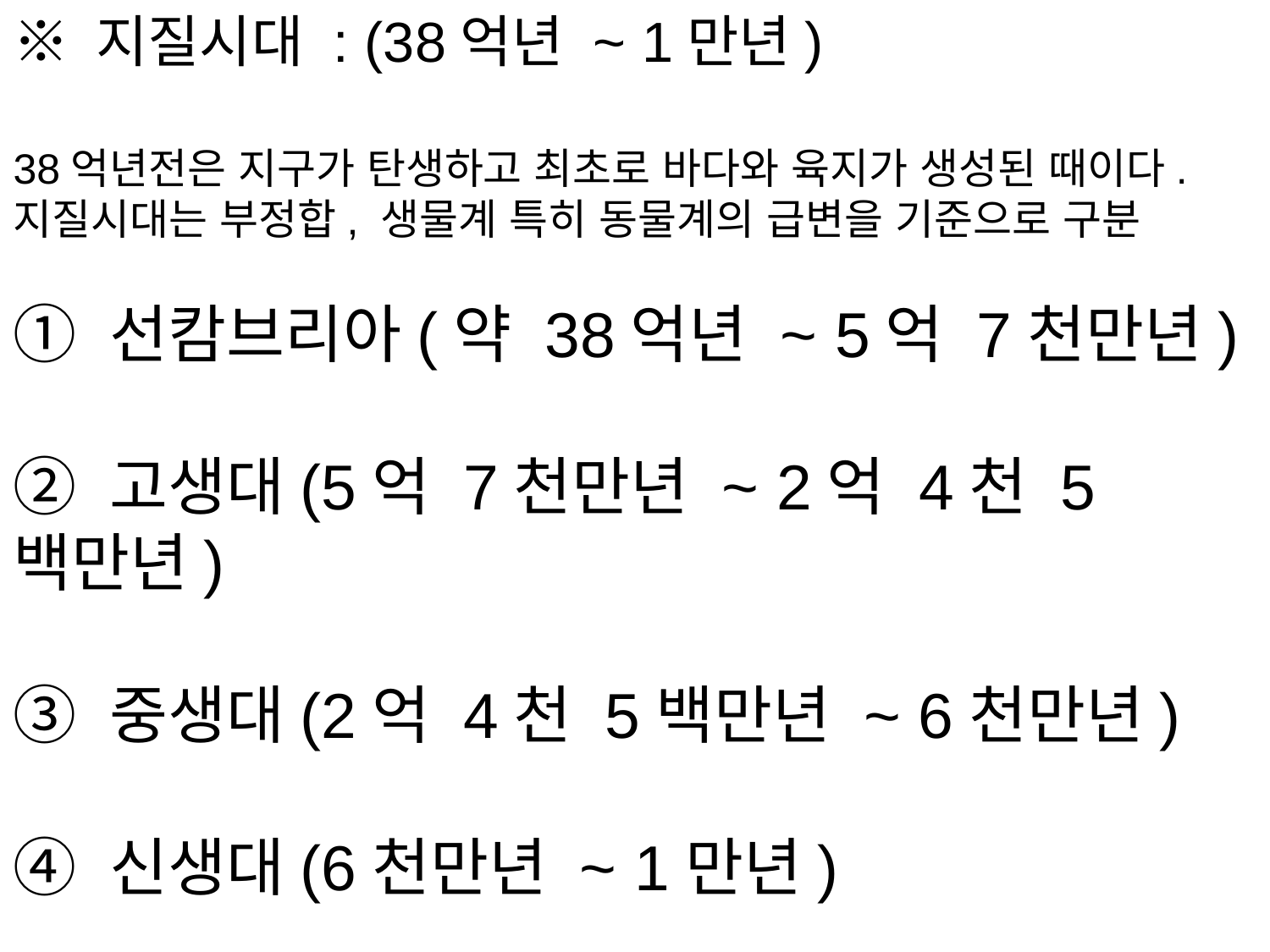

※ 지질시대 : (38억년 ~ 1만년)

38억년전은 지구가 탄생하고 최초로 바다와 육지가 생성된 때이다. 지질시대는 부정합, 생물계 특히 동물계의 급변을 기준으로 구분

① 선캄브리아(약 38억년 ~ 5억 7천만년)

② 고생대(5억 7천만년 ~ 2억 4천 5백만년)

③ 중생대(2억 4천 5백만년 ~ 6천만년)

④ 신생대(6천만년 ~ 1만년)